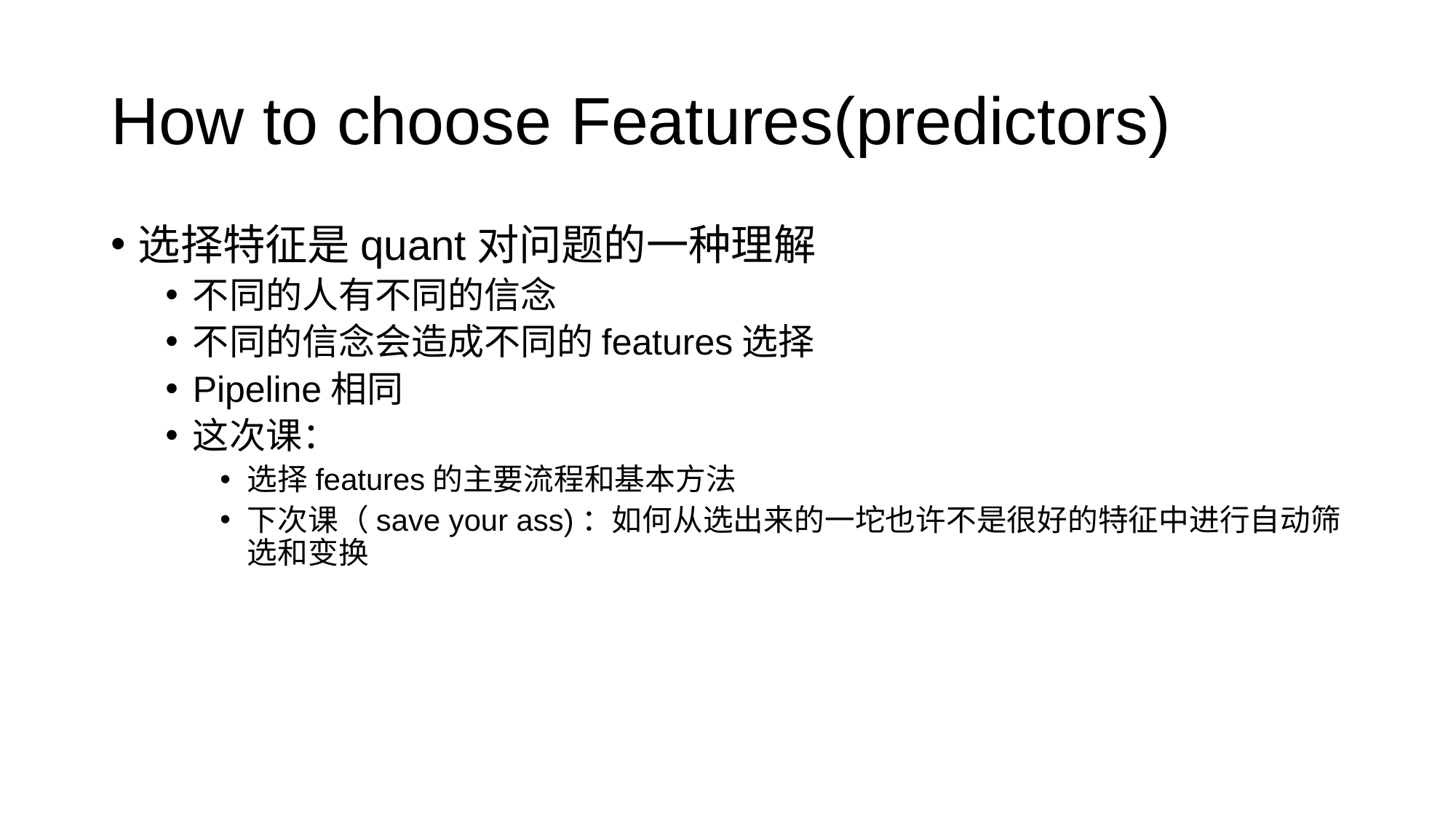

# How to choose Features(predictors)
选择特征是quant对问题的一种理解
不同的人有不同的信念
不同的信念会造成不同的features选择
Pipeline相同
这次课：
选择features的主要流程和基本方法
下次课（save your ass)：如何从选出来的一坨也许不是很好的特征中进行自动筛选和变换